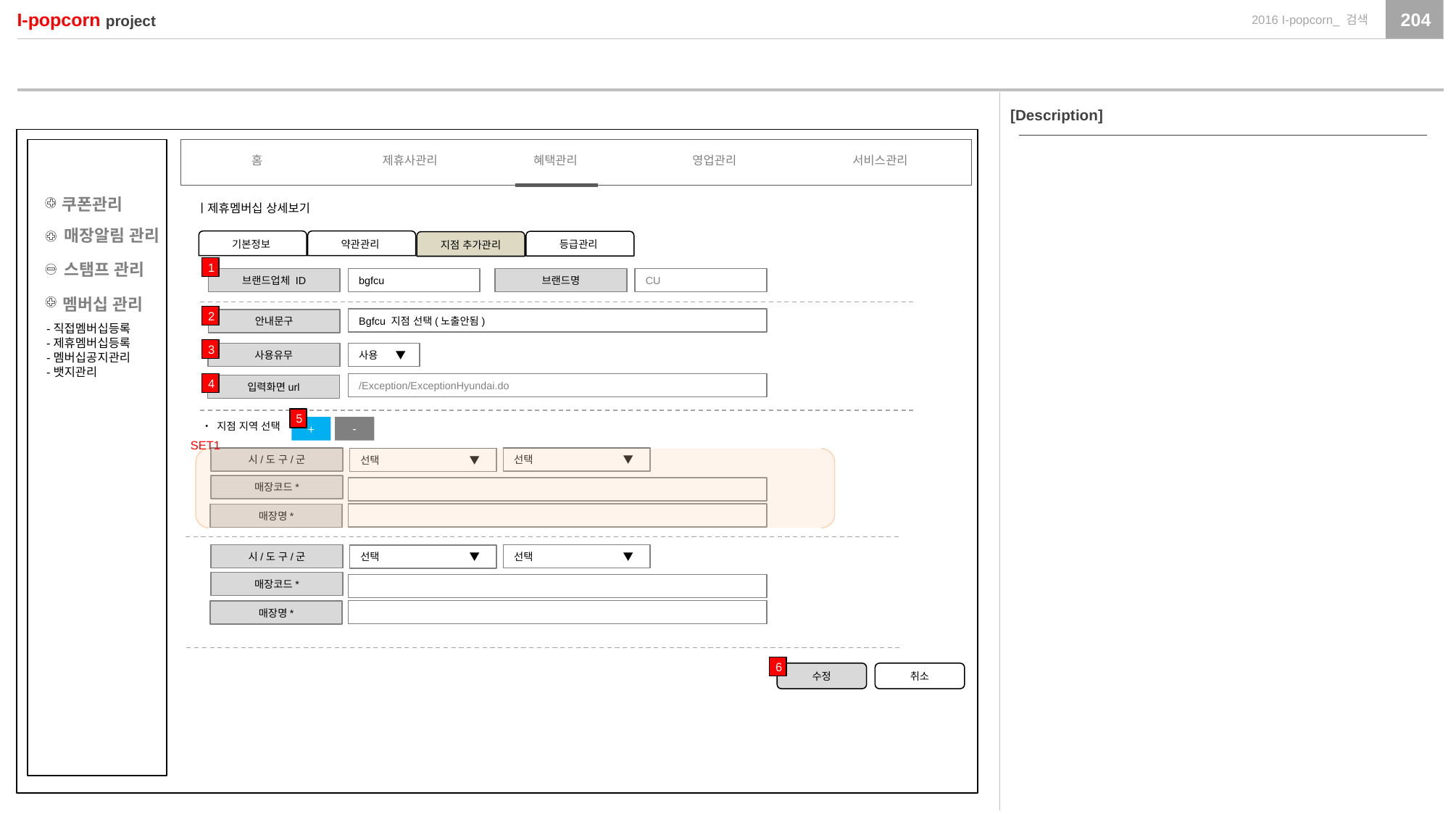

[Description]

홈
제휴사관리
혜택관리
영업관리
서비스관리
쿠폰관리
ㅣ제휴멤버십 상세보기

매장알림 관리

약관관리
기본정보
등급관리
지점 추가관리

스탬프 관리
1

bgfcu
CU
브랜드업체 ID
브랜드명
멤버십 관리

2
Bgfcu 지점 선택(노출안됨)
안내문구
-직접멤버십등록
-제휴멤버십등록
-멤버십공지관리
-뱃지관리
3
사용      ▼
사용유무
/Exception/ExceptionHyundai.do
4
입력화면url
5
• 지점 지역 선택
-
+
SET1
선택                               ▼
시/도 구/군
선택                               ▼
매장코드*

매장명*

선택                               ▼
시/도 구/군
선택                               ▼
매장코드*

매장명*
6
수정
취소